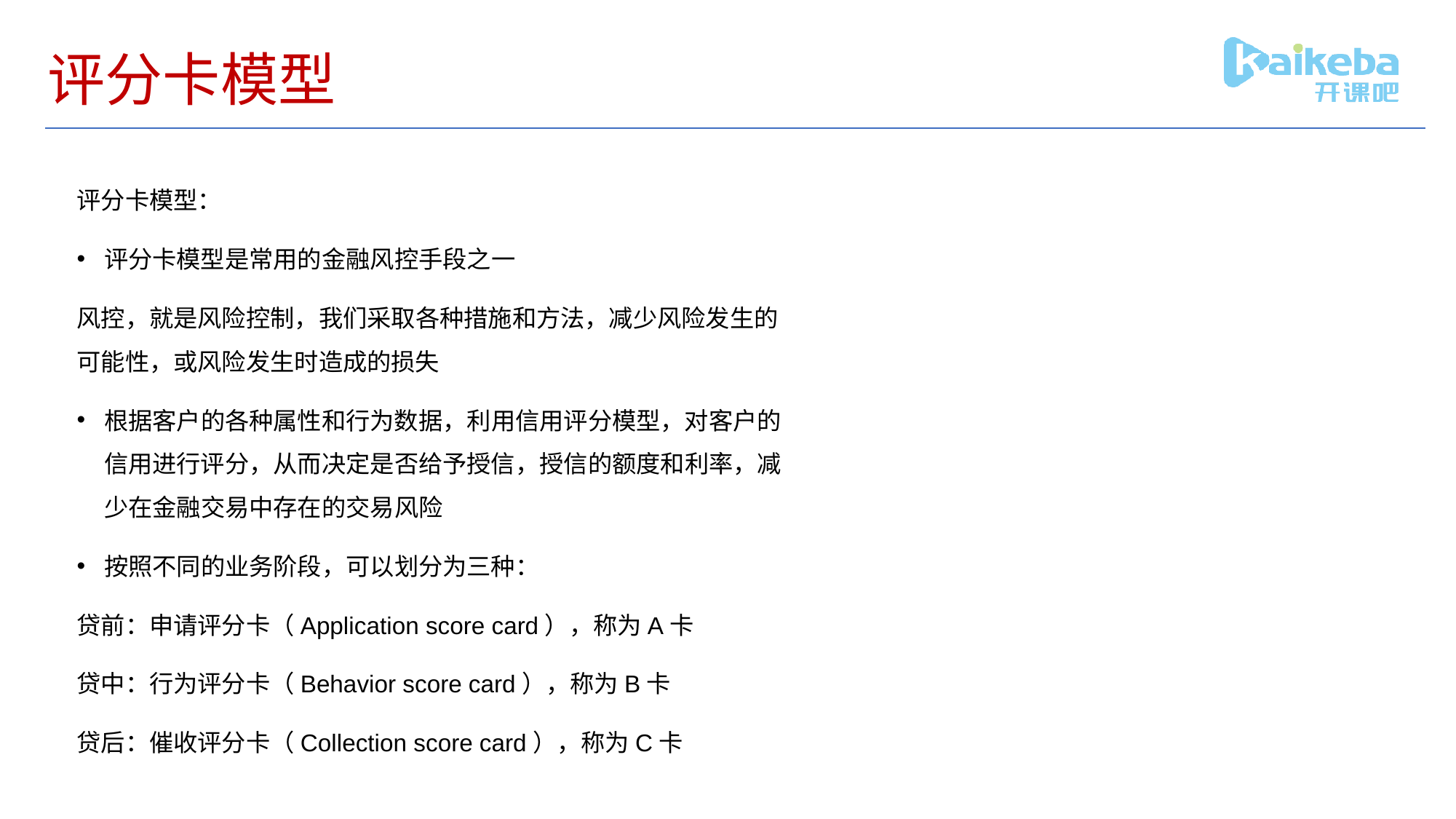

# 评分卡模型
评分卡模型：
评分卡模型是常用的金融风控手段之一
风控，就是风险控制，我们采取各种措施和方法，减少风险发生的可能性，或风险发生时造成的损失
根据客户的各种属性和行为数据，利用信用评分模型，对客户的信用进行评分，从而决定是否给予授信，授信的额度和利率，减少在金融交易中存在的交易风险
按照不同的业务阶段，可以划分为三种：
贷前：申请评分卡（Application score card），称为A卡
贷中：行为评分卡（Behavior score card），称为B卡
贷后：催收评分卡（Collection score card），称为C卡